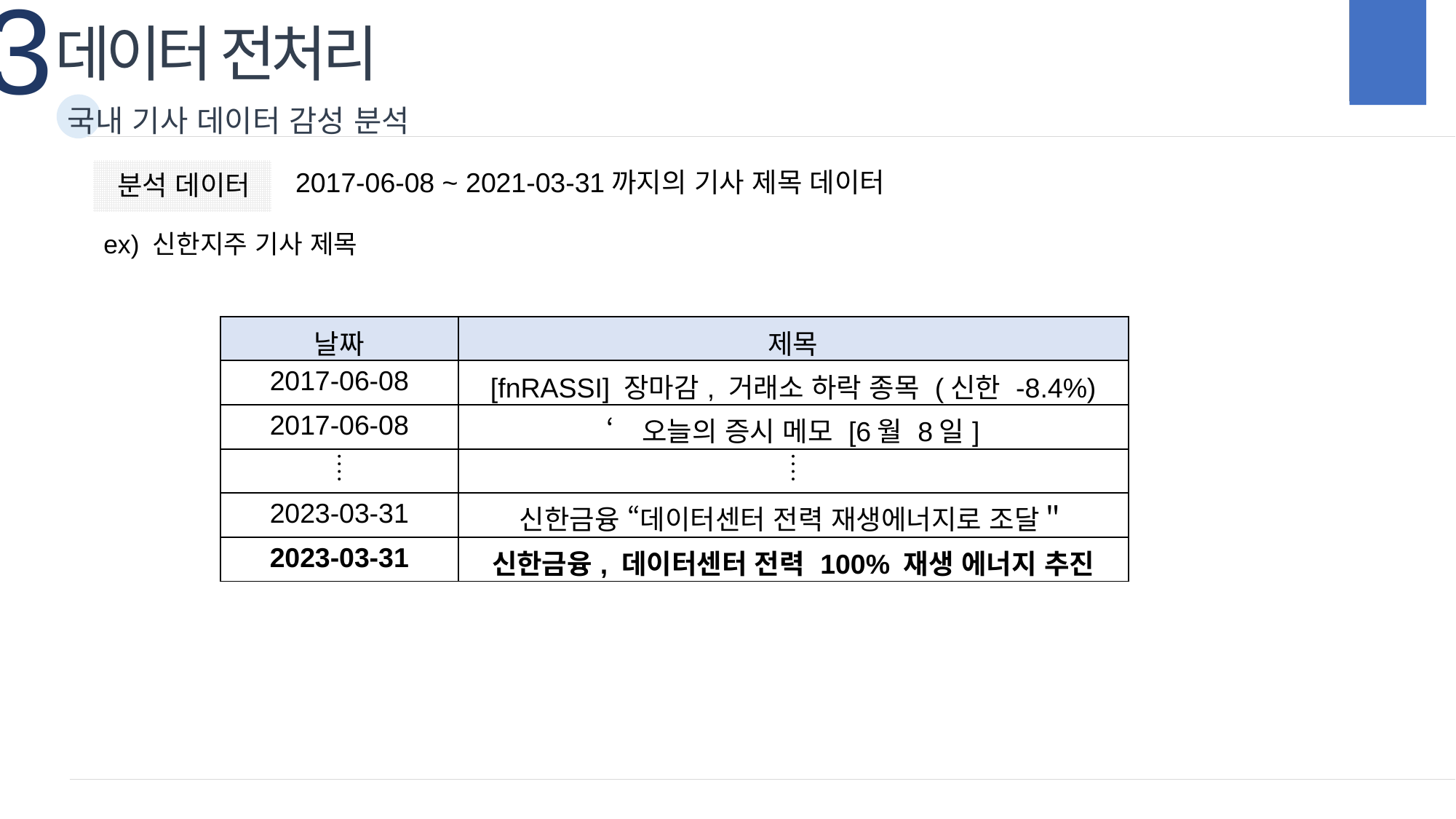

3

데이터 전처리

국내 기사 데이터 감성 분석

2017-06-08 ~ 2021-03-31까지의 기사 제목 데이터
분석 데이터
ex) 신한지주 기사 제목
| 날짜 | 제목 |
| --- | --- |
| 2017-06-08 | [fnRASSI] 장마감, 거래소 하락 종목 (신한 -8.4%) |
| 2017-06-08 | ‘오늘의 증시 메모 [6월 8일] |
| ⁞ | ⁞ |
| 2023-03-31 | 신한금융 “데이터센터 전력 재생에너지로 조달＂ |
| 2023-03-31 | 신한금융, 데이터센터 전력 100% 재생 에너지 추진 |